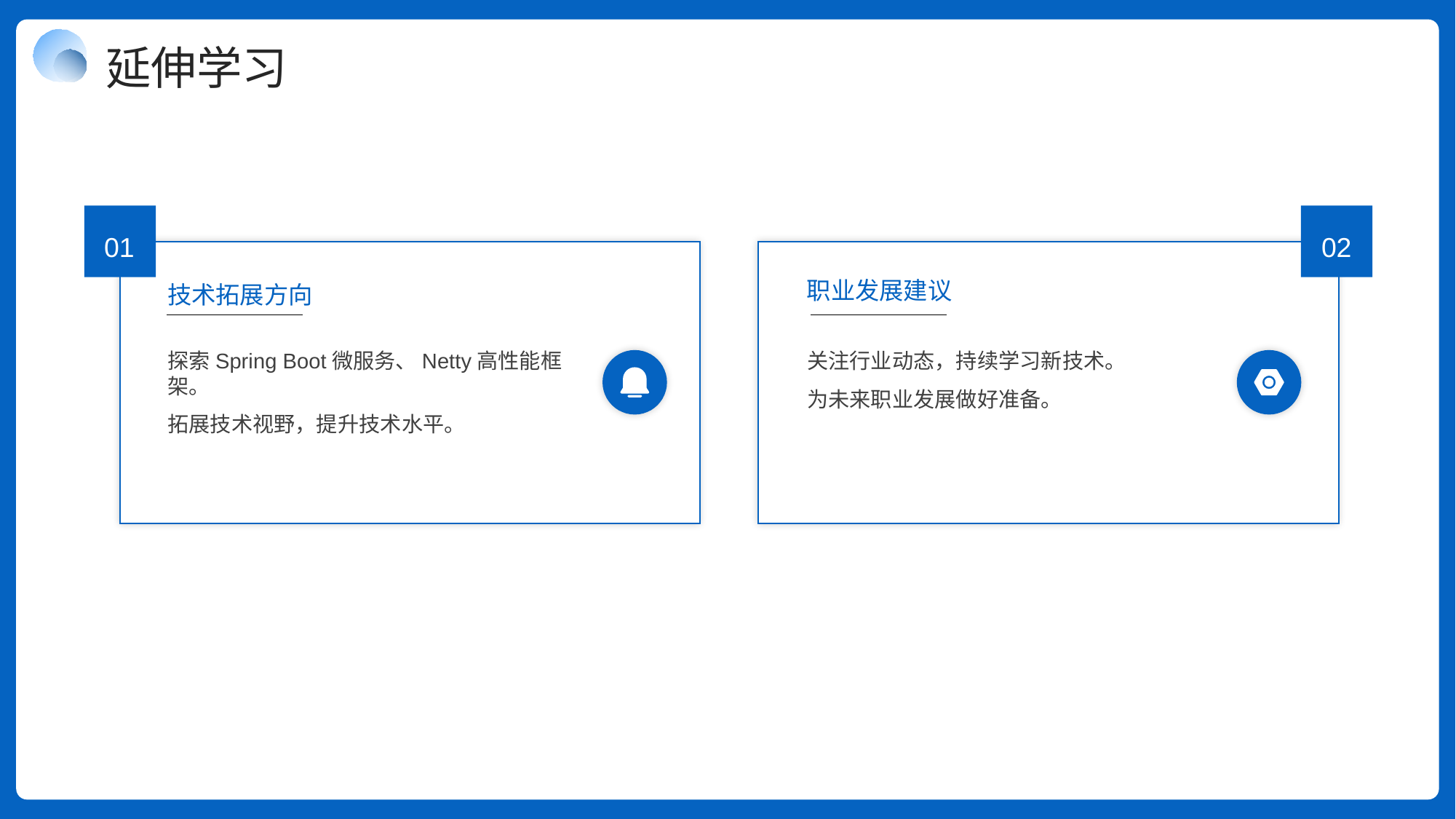

延伸学习

01
02

技术拓展方向
职业发展建议
探索Spring Boot微服务、Netty高性能框架。
拓展技术视野，提升技术水平。
关注行业动态，持续学习新技术。
为未来职业发展做好准备。